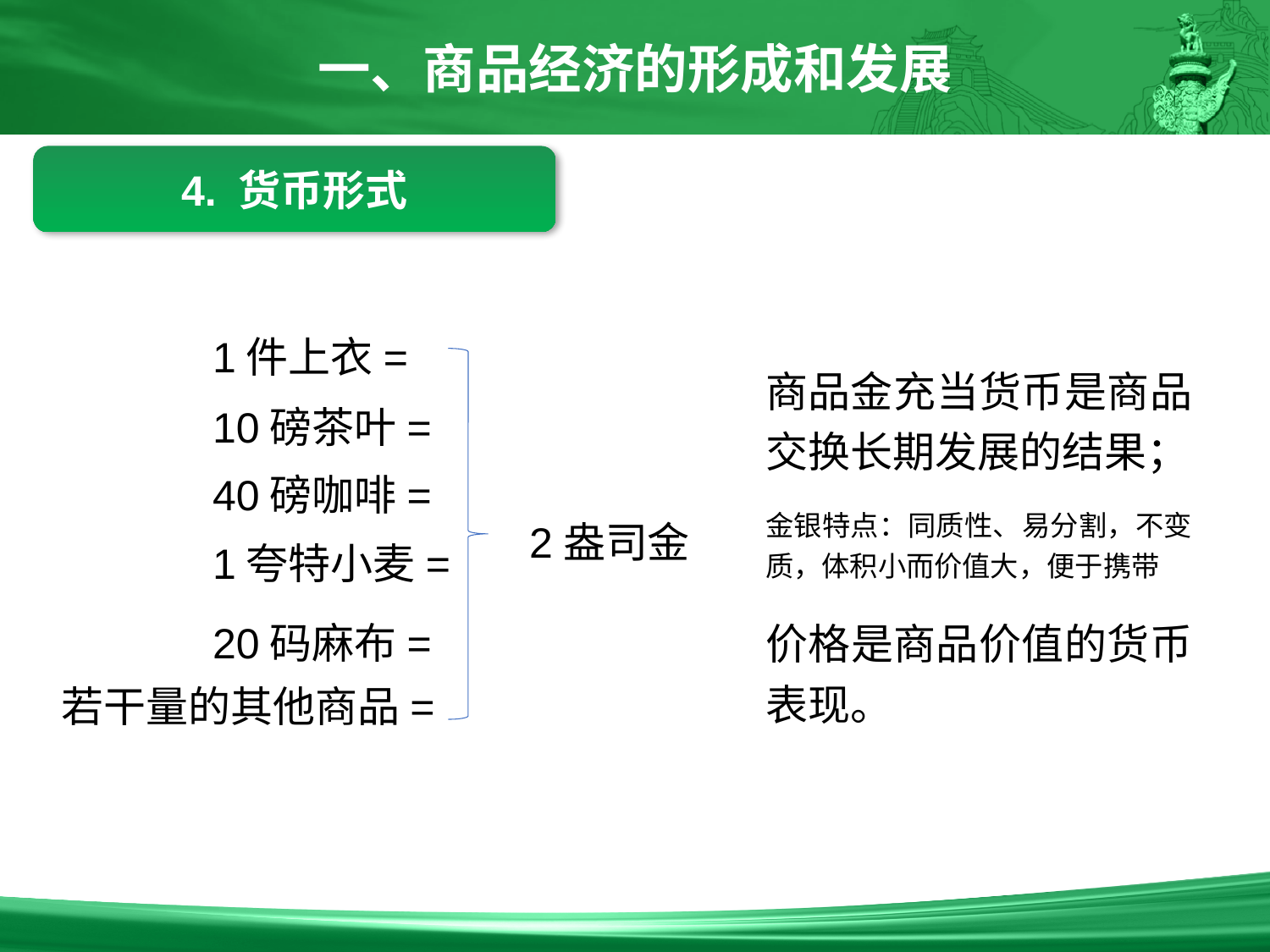

一、商品经济的形成和发展
4. 货币形式
1件上衣=

商品金充当货币是商品交换长期发展的结果；
金银特点：同质性、易分割，不变质，体积小而价值大，便于携带
价格是商品价值的货币表现。
10磅茶叶=
40磅咖啡=
2盎司金
1夸特小麦=
20码麻布=
若干量的其他商品=